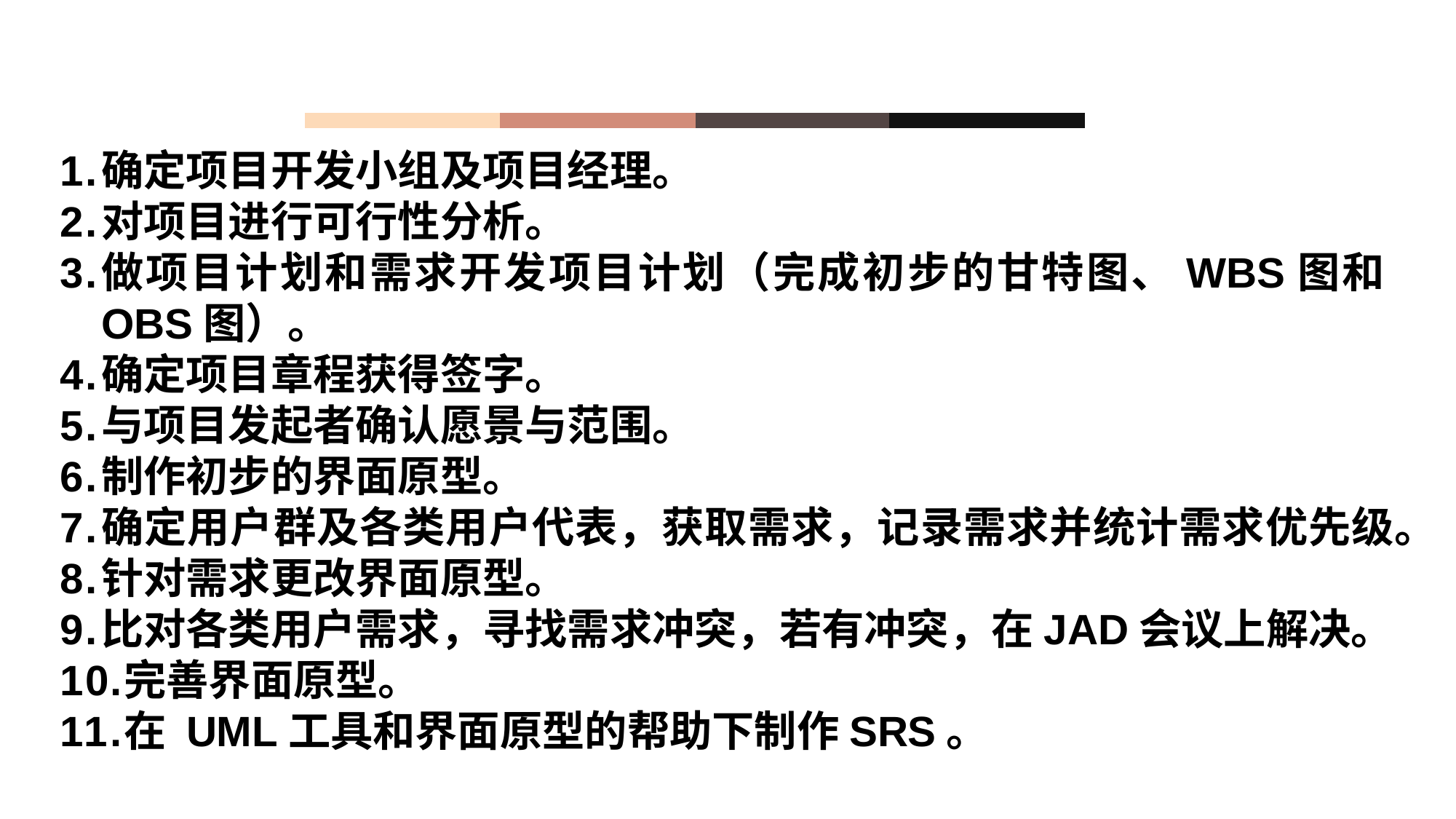

确定项目开发小组及项目经理。
对项目进行可行性分析。
做项目计划和需求开发项目计划（完成初步的甘特图、WBS图和OBS图）。
确定项目章程获得签字。
与项目发起者确认愿景与范围。
制作初步的界面原型。
确定用户群及各类用户代表，获取需求，记录需求并统计需求优先级。
针对需求更改界面原型。
比对各类用户需求，寻找需求冲突，若有冲突，在JAD会议上解决。
完善界面原型。
在 UML工具和界面原型的帮助下制作SRS。